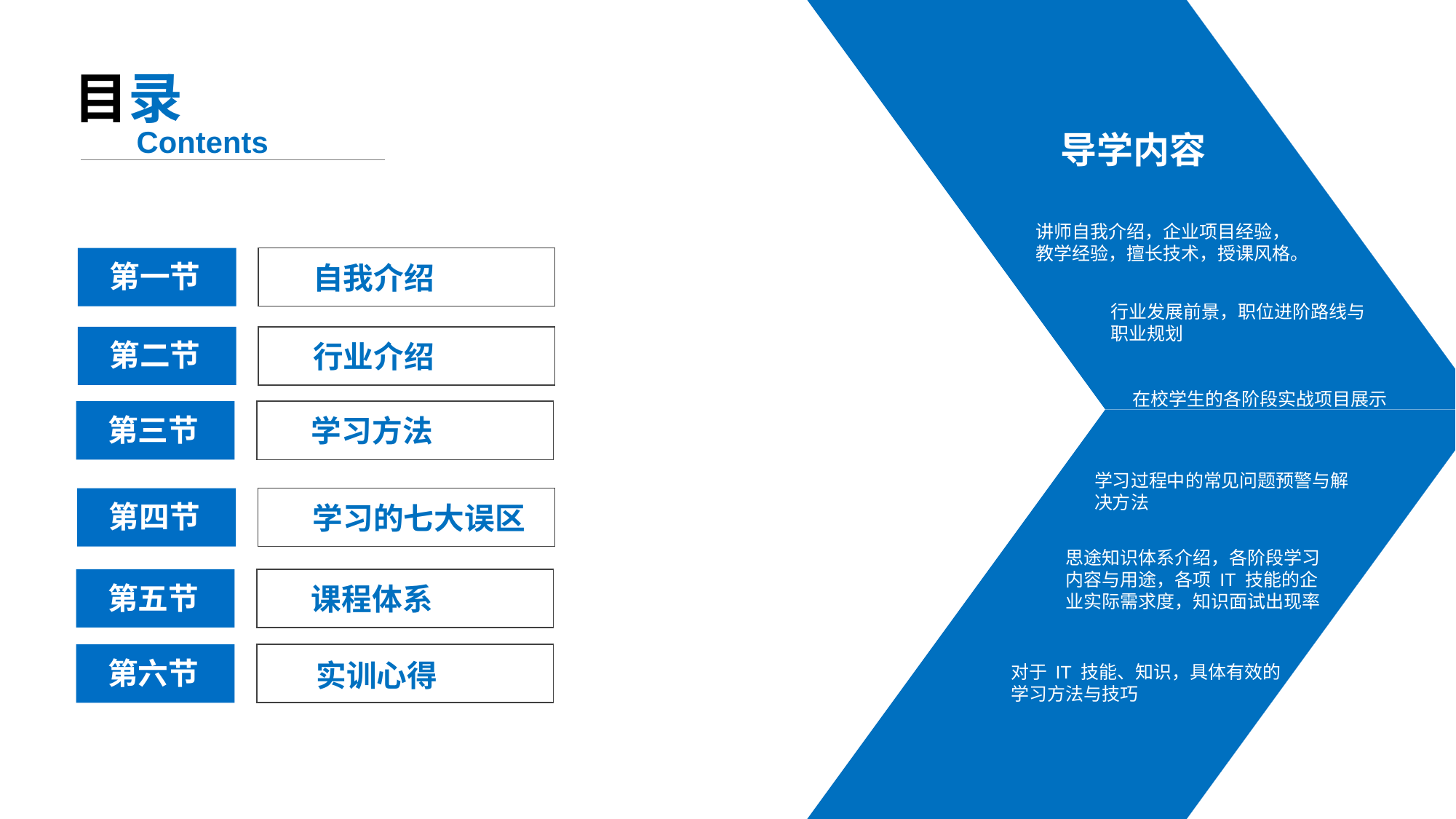

目录
Contents
导学内容
讲师自我介绍，企业项目经验，教学经验，擅长技术，授课风格。

第一节

自我介绍
行业发展前景，职位进阶路线与职业规划

第二节

行业介绍
在校学生的各阶段实战项目展示

第三节

学习方法

学习过程中的常见问题预警与解决方法

第四节

学习的七大误区
思途知识体系介绍，各阶段学习内容与用途，各项 IT 技能的企业实际需求度，知识面试出现率

第五节

课程体系

第六节

实训心得
对于 IT 技能、知识，具体有效的学习方法与技巧